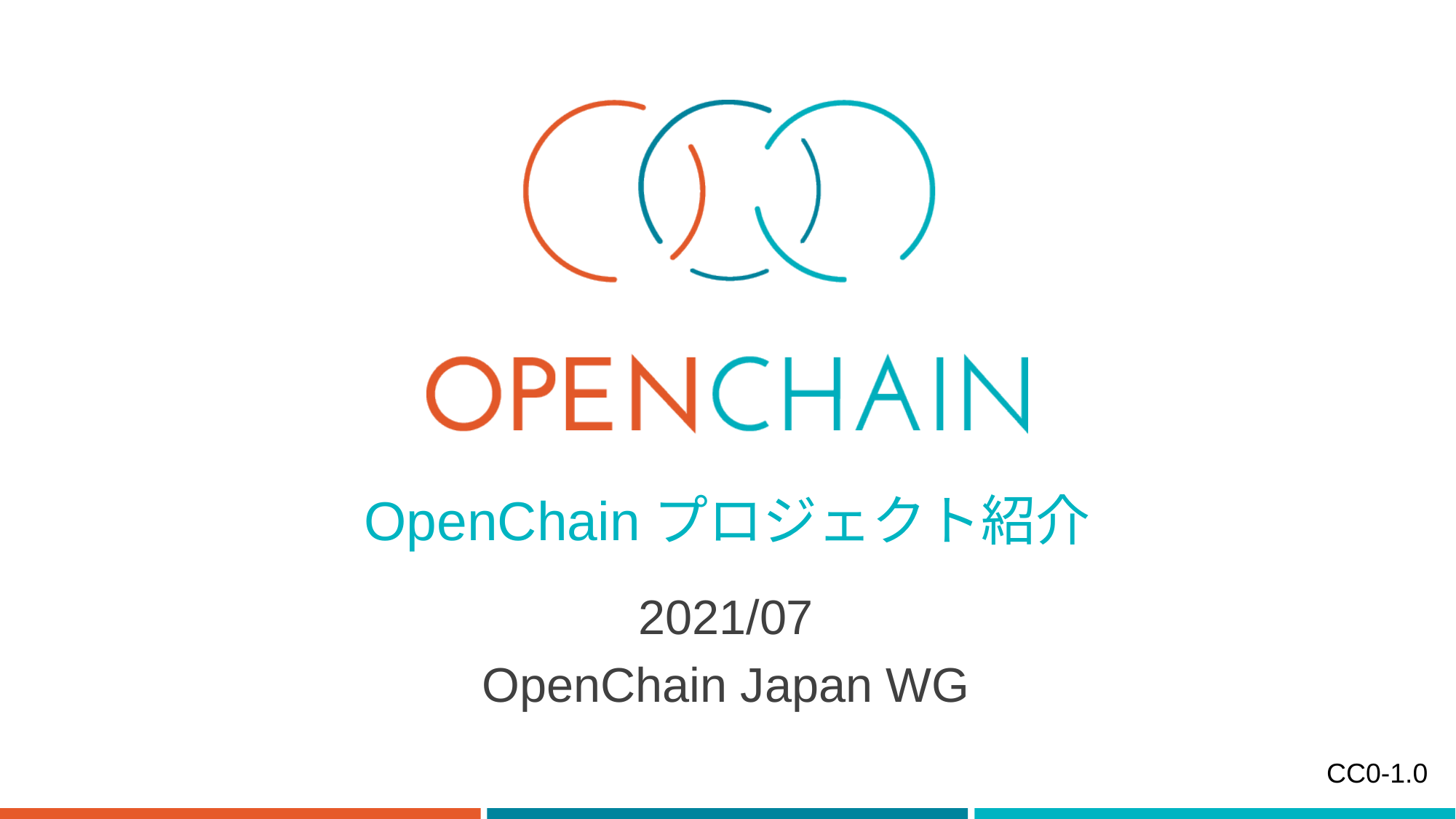

# OpenChainプロジェクト紹介
2021/07
OpenChain Japan WG

CC0-1.0